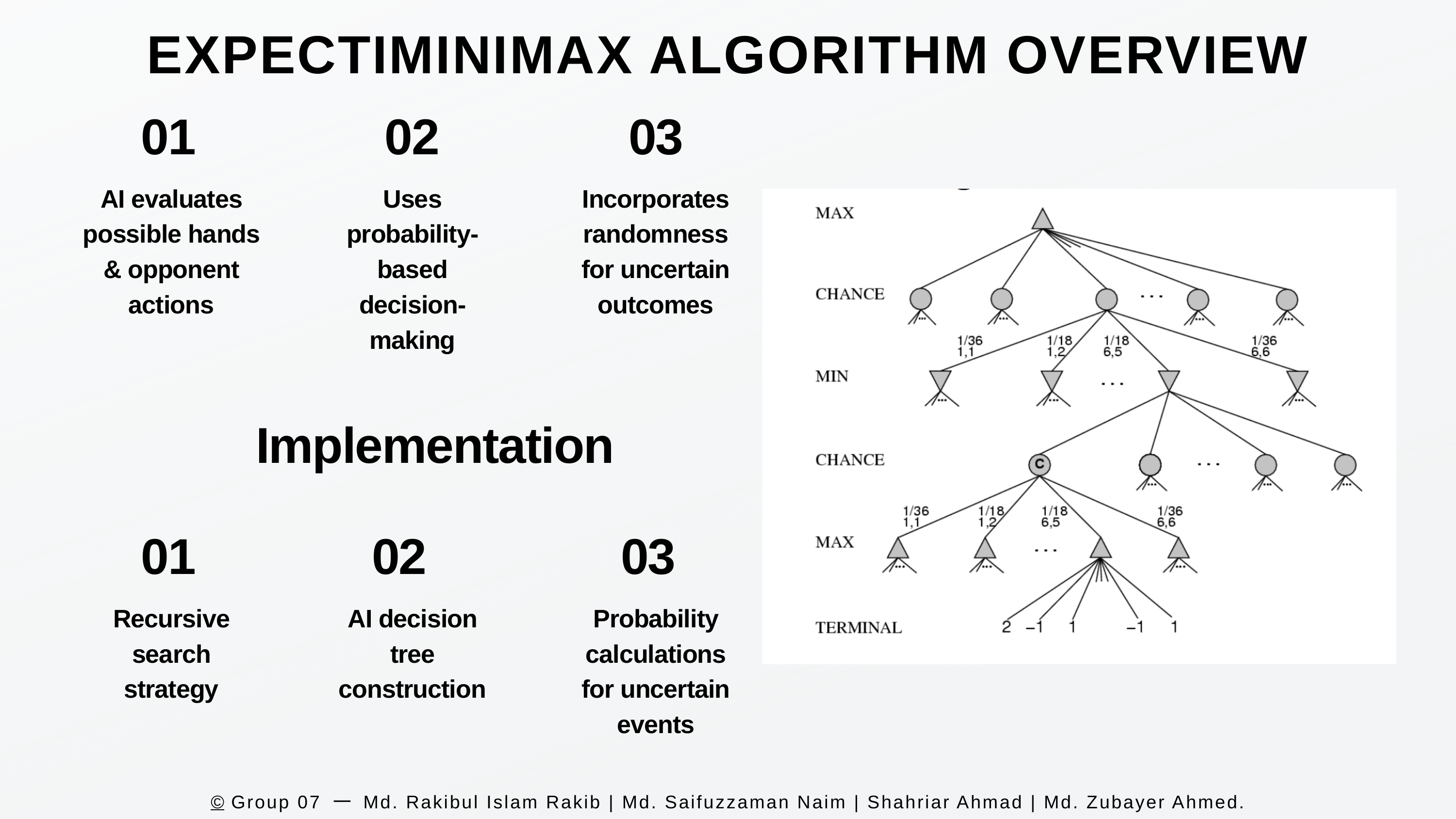

EXPECTIMINIMAX ALGORITHM OVERVIEW
01
02
03
AI evaluates possible hands & opponent actions

Uses probability-based decision-making

Incorporates randomness for uncertain outcomes

Implementation
01
02
03
Recursive search strategy

AI decision tree construction

Probability calculations for uncertain events

©️ Group 07 一 Md. Rakibul Islam Rakib | Md. Saifuzzaman Naim | Shahriar Ahmad | Md. Zubayer Ahmed.